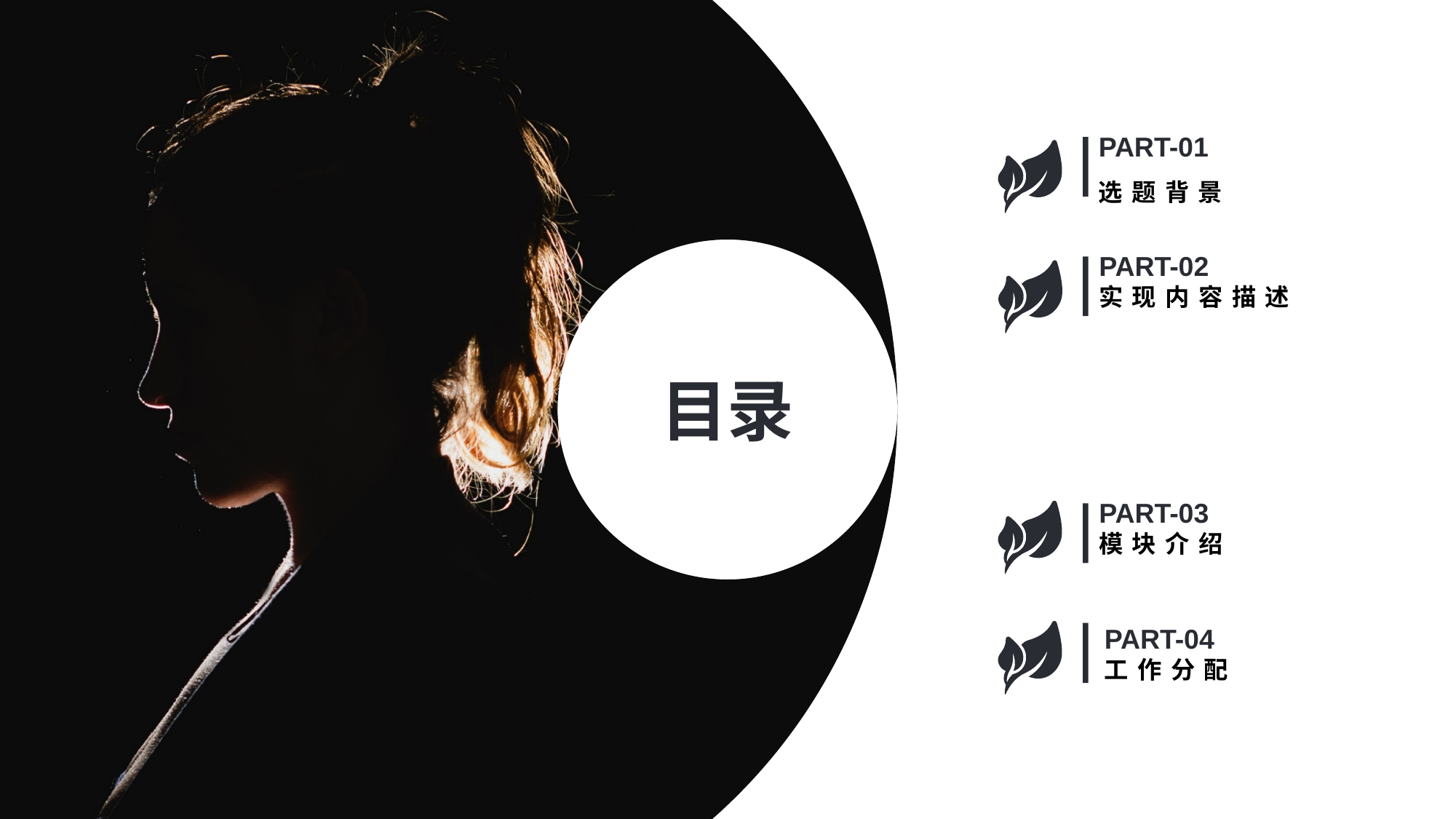

PART-01
选题背景

PART-02
实现内容描述

PART-03
模块介绍

PART-04
工作分配

目录